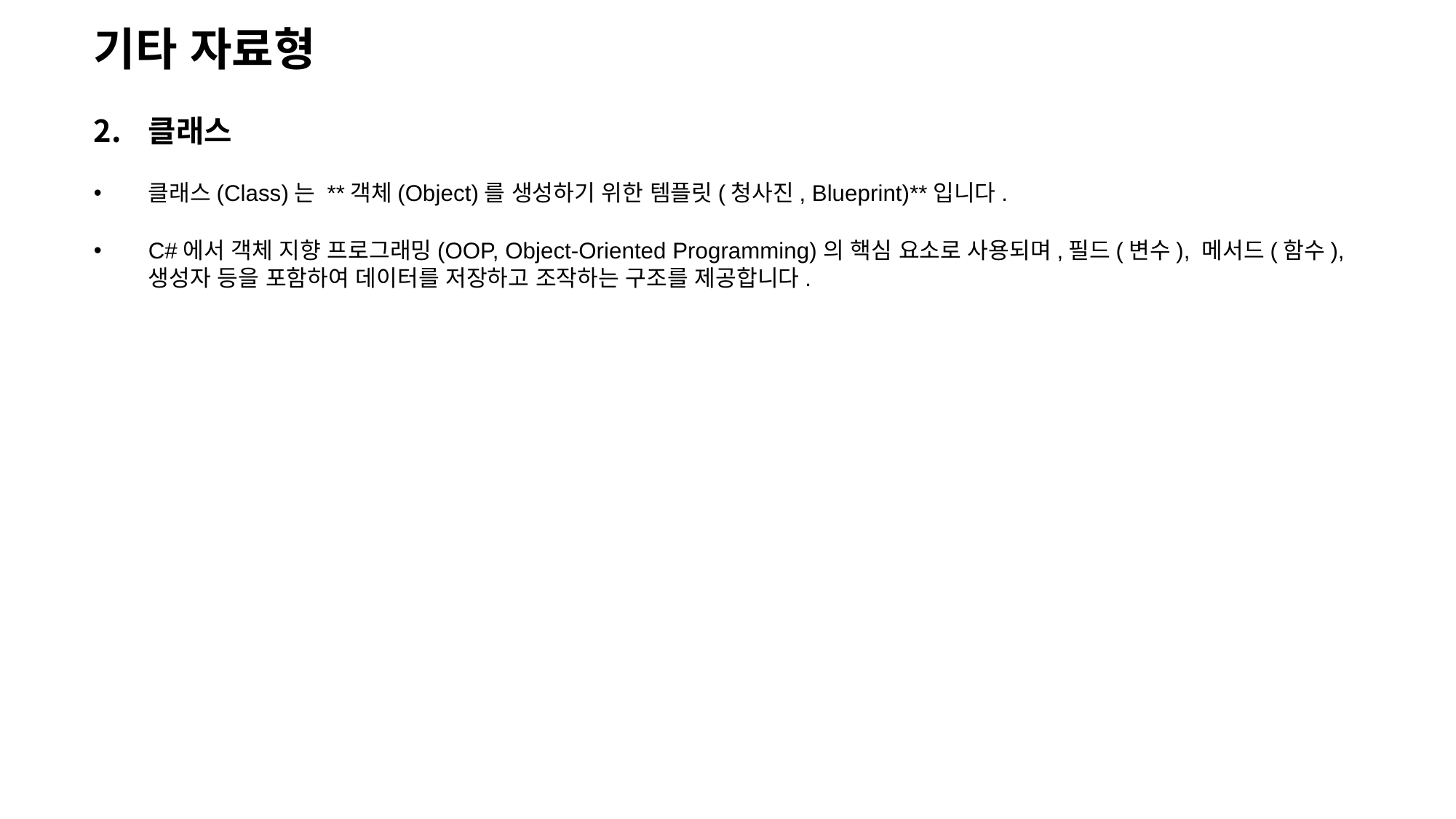

기타 자료형
클래스
클래스(Class)는 **객체(Object)를 생성하기 위한 템플릿(청사진, Blueprint)**입니다.
C#에서 객체 지향 프로그래밍(OOP, Object-Oriented Programming)의 핵심 요소로 사용되며,필드(변수), 메서드(함수), 생성자 등을 포함하여 데이터를 저장하고 조작하는 구조를 제공합니다.